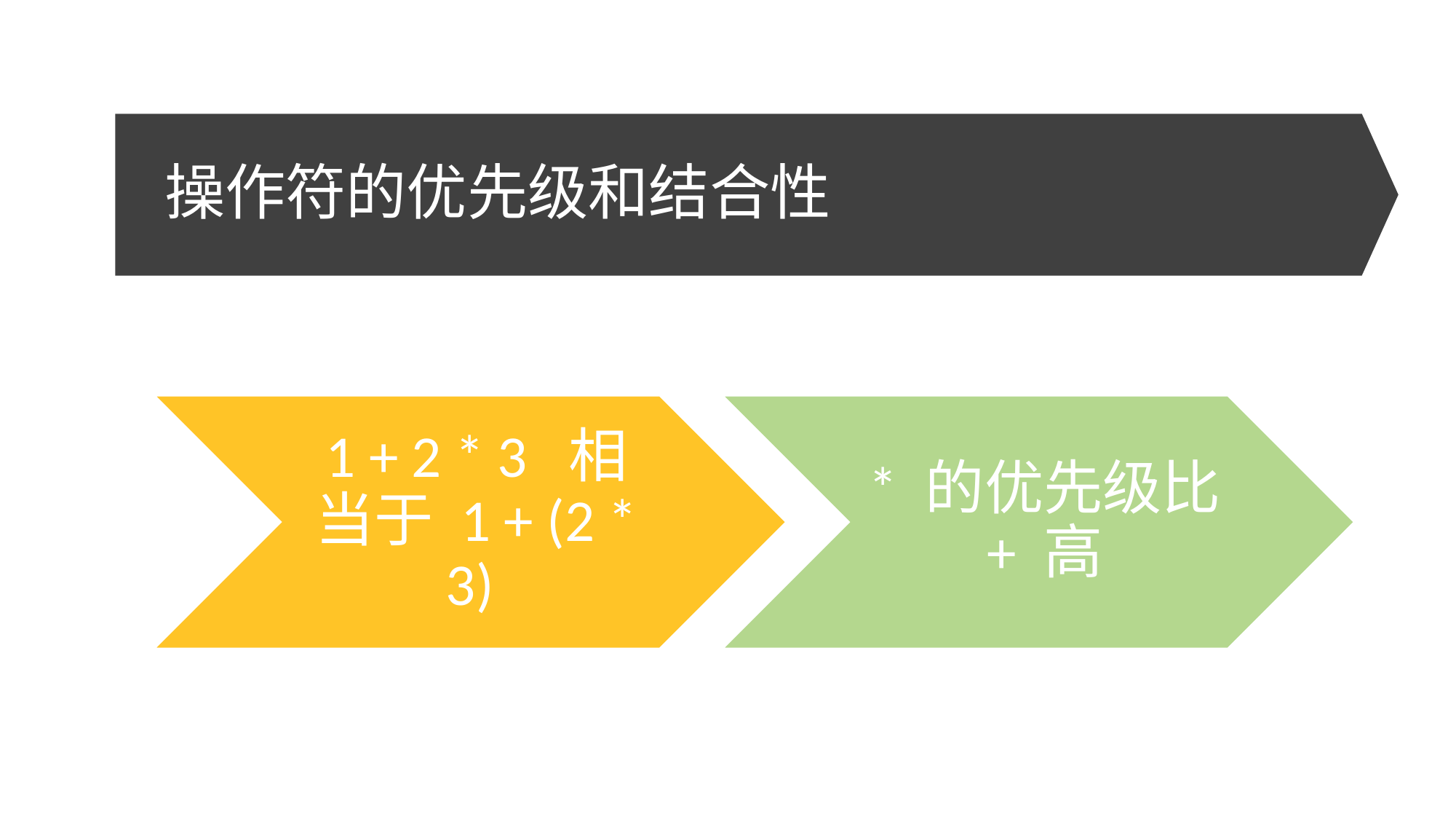

# 操作符的优先级和结合性
1 + 2 * 3  相当于 1 + (2 * 3)
* 的优先级比 + 高